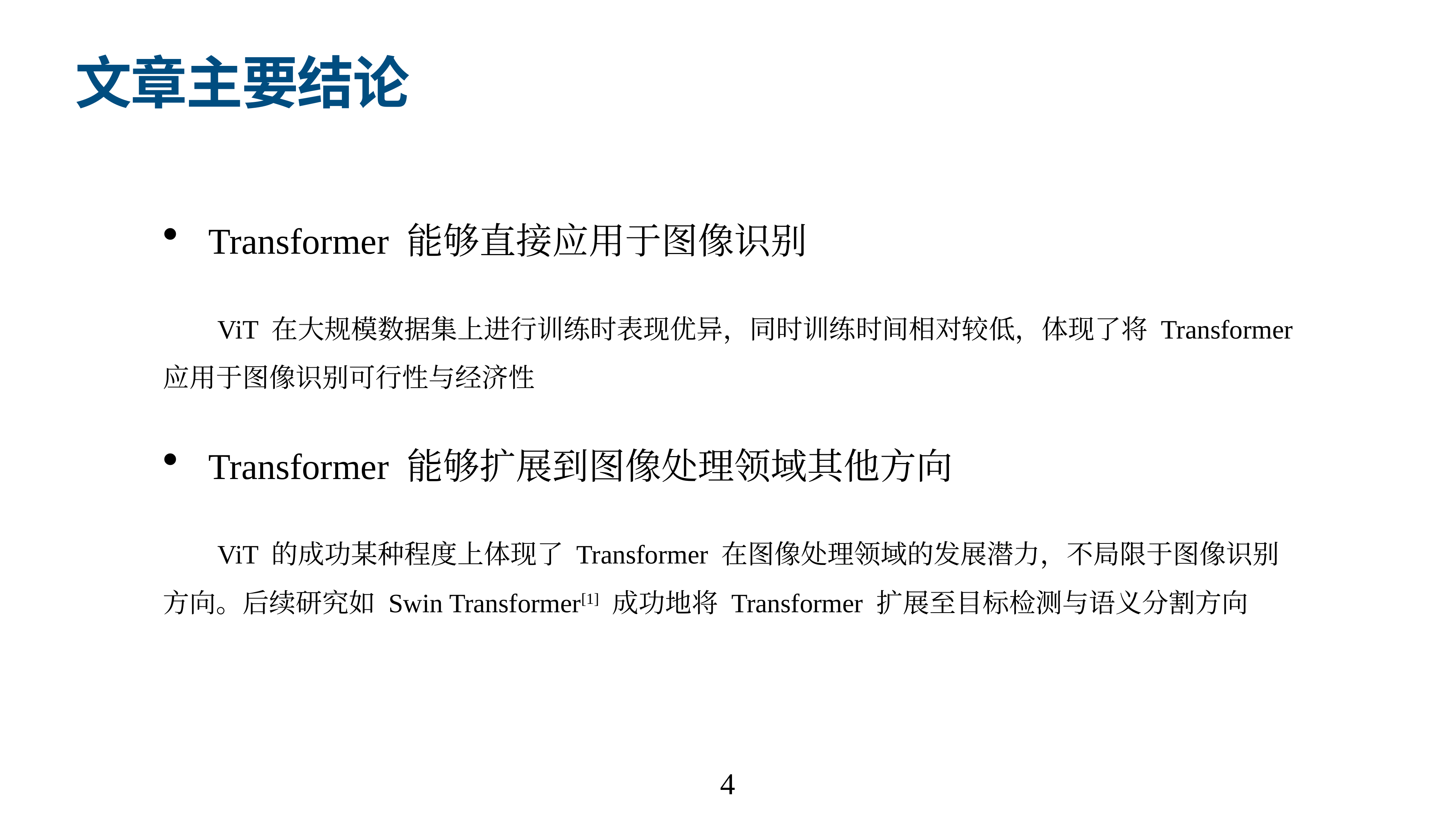

# 文章主要结论
 Transformer 能够直接应用于图像识别
ViT 在大规模数据集上进行训练时表现优异，同时训练时间相对较低，体现了将 Transformer 应用于图像识别可行性与经济性
 Transformer 能够扩展到图像处理领域其他方向
ViT 的成功某种程度上体现了 Transformer 在图像处理领域的发展潜力，不局限于图像识别方向。后续研究如 Swin Transformer[1] 成功地将 Transformer 扩展至目标检测与语义分割方向
4